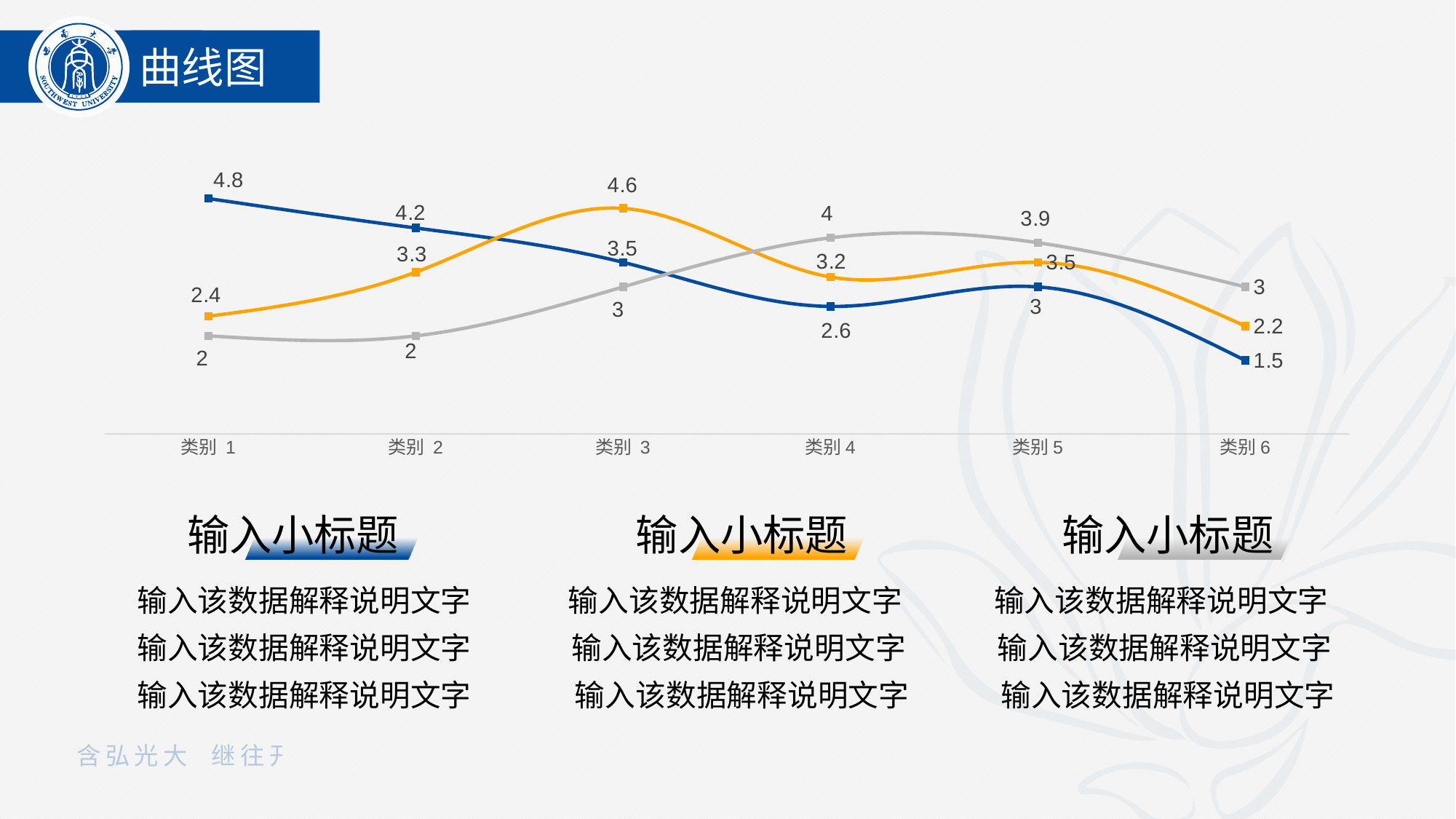

曲线图

### Chart

| Category | 系列 1 | 系列 2 | 系列 3 |
|---|---|---|---|
| 类别 1 | 4.8 | 2.4 | 2.0 |
| 类别 2 | 4.2 | 3.3 | 2.0 |
| 类别 3 | 3.5 | 4.6 | 3.0 |
| 类别4 | 2.6 | 3.2 | 4.0 |
| 类别5 | 3.0 | 3.5 | 3.9 |
| 类别6 | 1.5 | 2.2 | 3.0 |
输入小标题
输入小标题
输入小标题

输入该数据解释说明文字
输入该数据解释说明文字
输入该数据解释说明文字
输入该数据解释说明文字
输入该数据解释说明文字
输入该数据解释说明文字
输入该数据解释说明文字
输入该数据解释说明文字
输入该数据解释说明文字